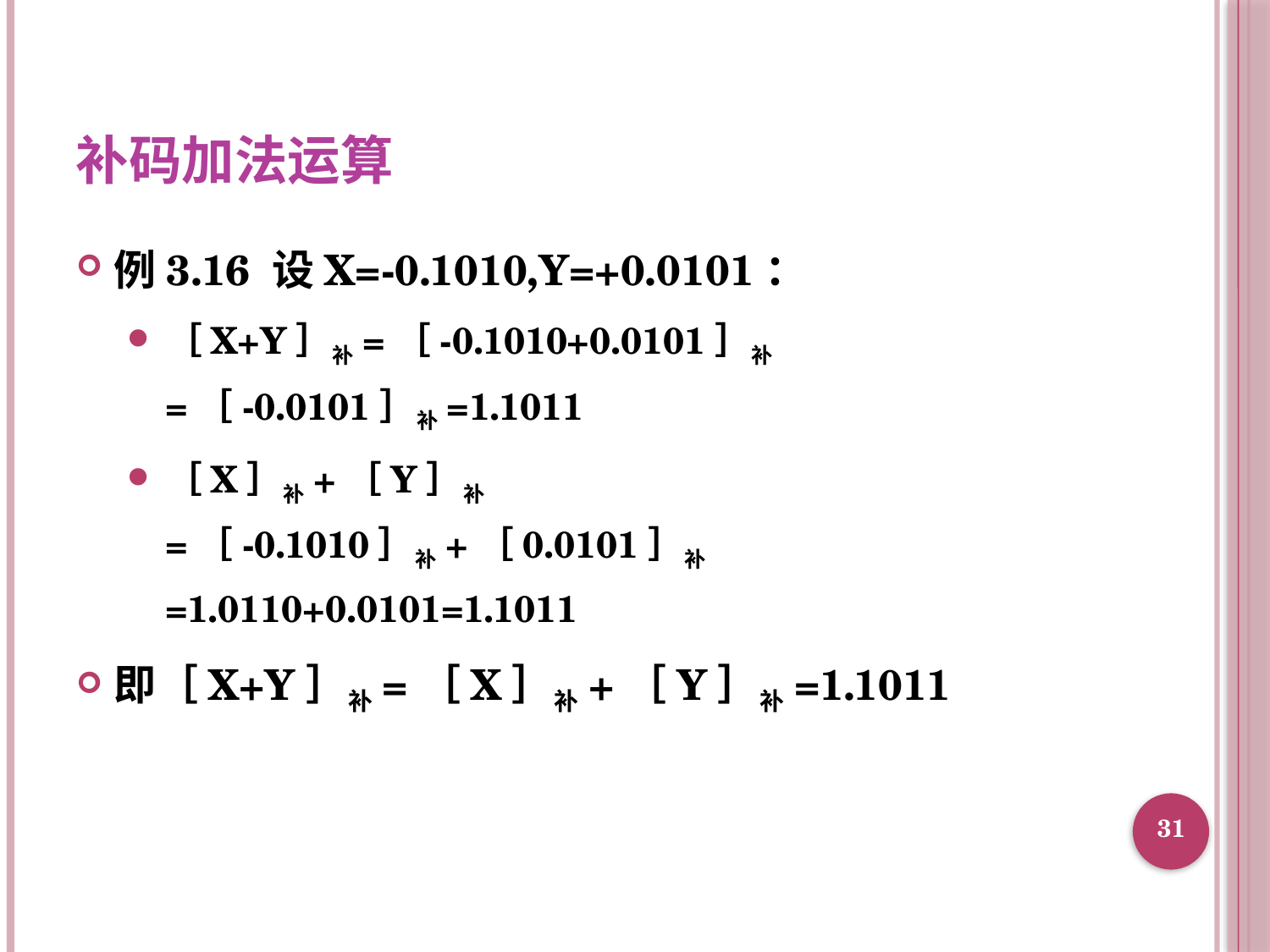

# 补码加法运算
例3.16 设X=-0.1010,Y=+0.0101：
［X+Y］补=［-0.1010+0.0101］补
=［-0.0101］补=1.1011
［X］补+［Y］补
=［-0.1010］补+［0.0101］补
=1.0110+0.0101=1.1011
即［X+Y］补=［X］补+［Y］补=1.1011
31